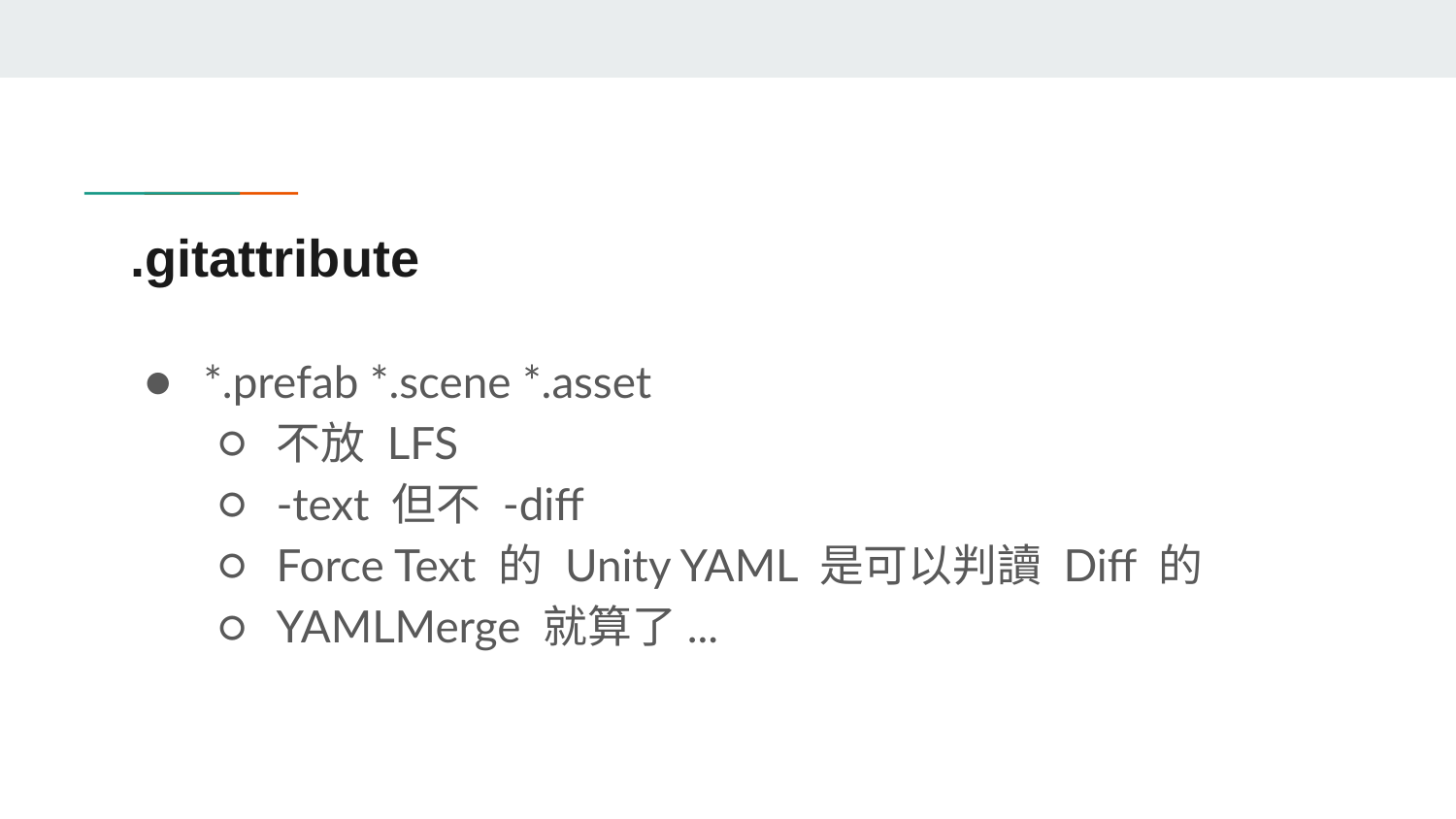

# .gitattribute
*.prefab *.scene *.asset
不放 LFS
-text 但不 -diff
Force Text 的 Unity YAML 是可以判讀 Diff 的
YAMLMerge 就算了...